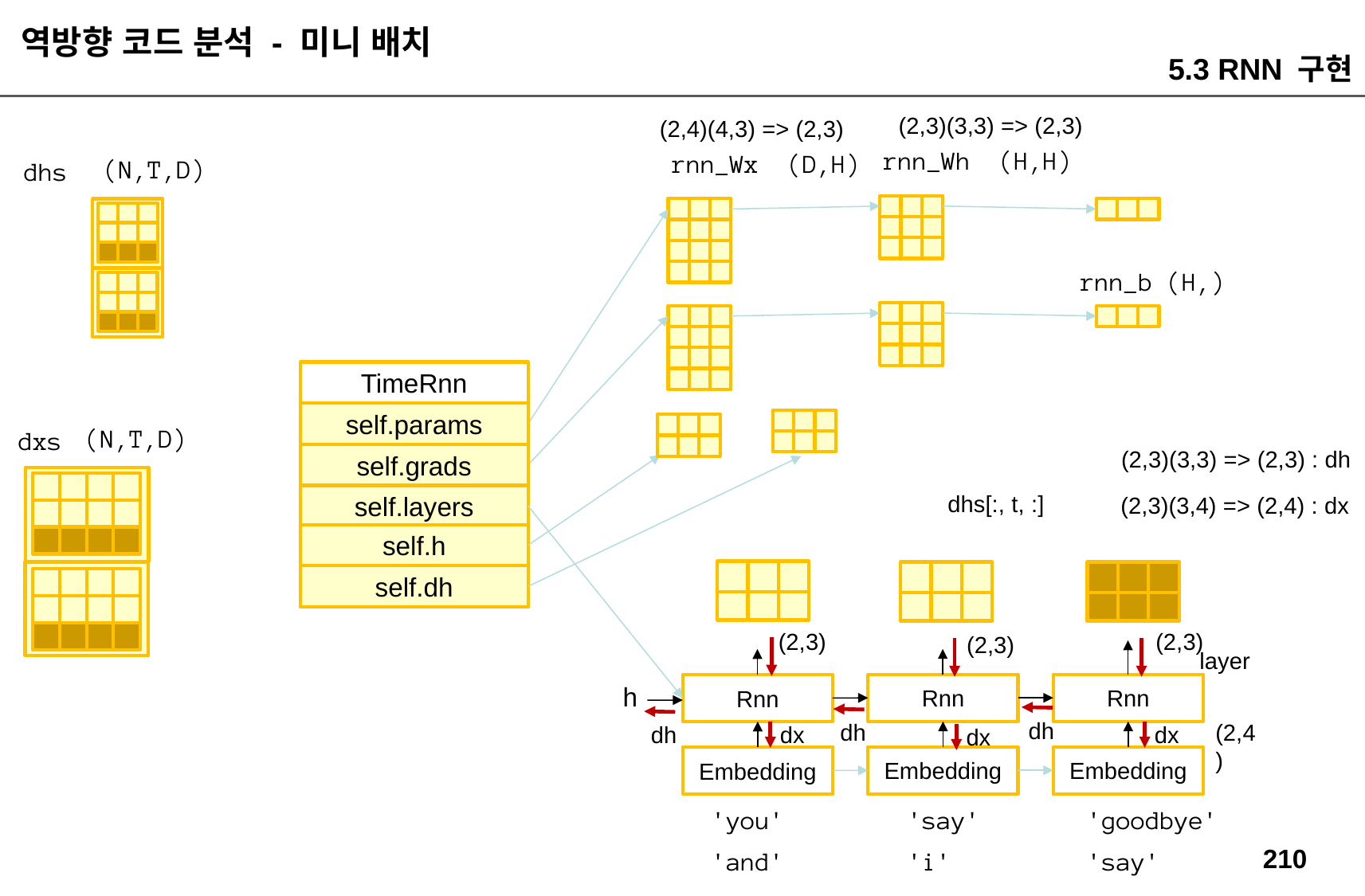

역방향 코드 분석 - 미니 배치
5.3 RNN 구현
(2,3)(3,3) => (2,3)
(2,4)(4,3) => (2,3)
rnn_Wh  (H,H)
rnn_Wx  (D,H)
(N,T,D)
dhs

rnn_b (H,)

TimeRnn
self.params
self.grads
self.layers
self.h
self.dh

(N,T,D)
dxs
(2,3)(3,3) => (2,3) : dh

dhs[:, t, :]
(2,3)(3,4) => (2,4) : dx

(2,3)
(2,3)

(2,3)
layer
h
Rnn
Rnn
Rnn
dh
dh
dh
(2,4)
dx
dx
dx
Embedding
Embedding
Embedding
'you'
'say'
'goodbye'
'and'
'i'
'say'